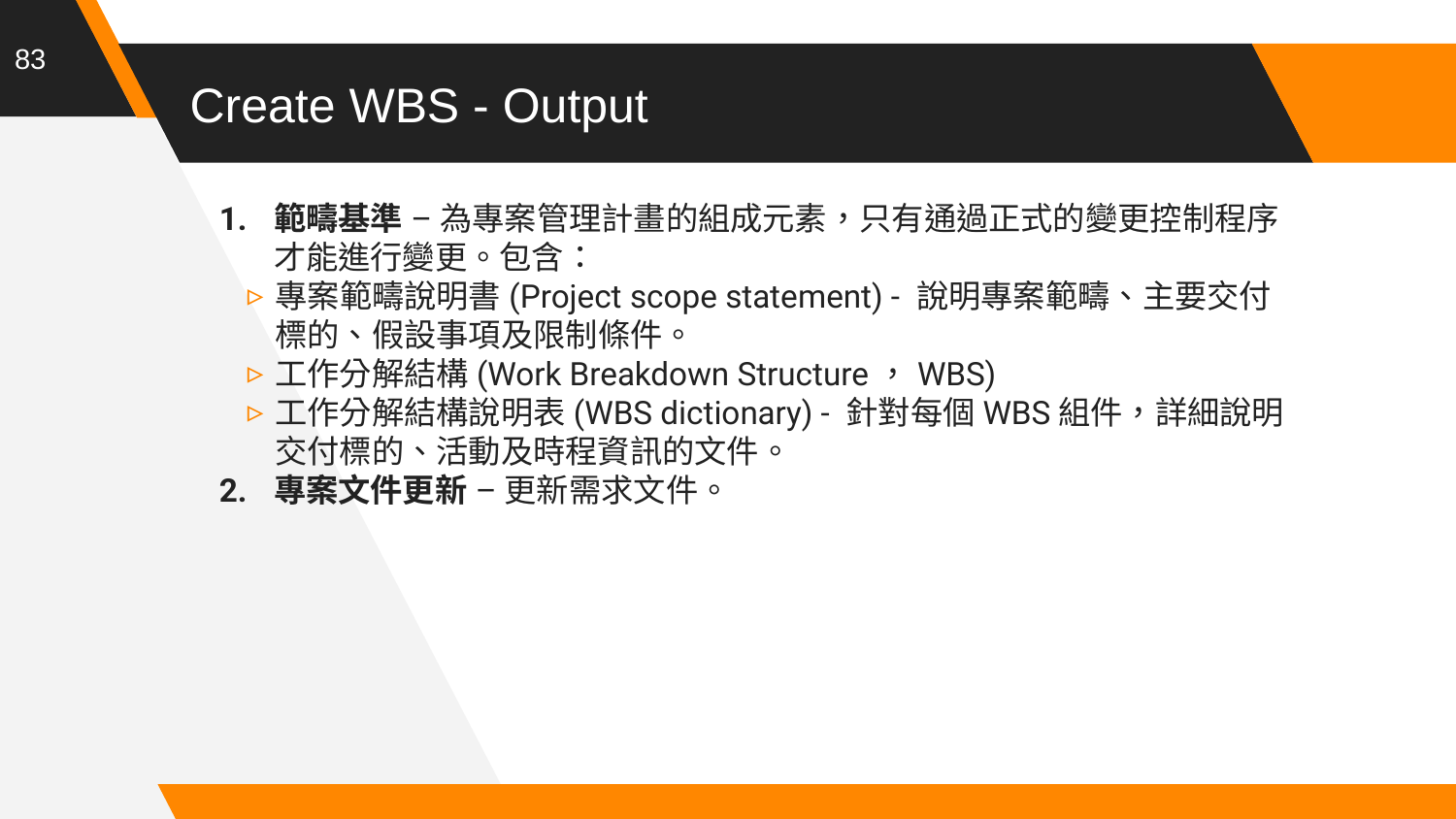

83
# Create WBS - Output
範疇基準 – 為專案管理計畫的組成元素，只有通過正式的變更控制程序才能進行變更。包含：
專案範疇說明書(Project scope statement) - 說明專案範疇、主要交付標的、假設事項及限制條件。
工作分解結構(Work Breakdown Structure，WBS)
工作分解結構說明表(WBS dictionary) - 針對每個WBS組件，詳細說明交付標的、活動及時程資訊的文件。
專案文件更新 – 更新需求文件。